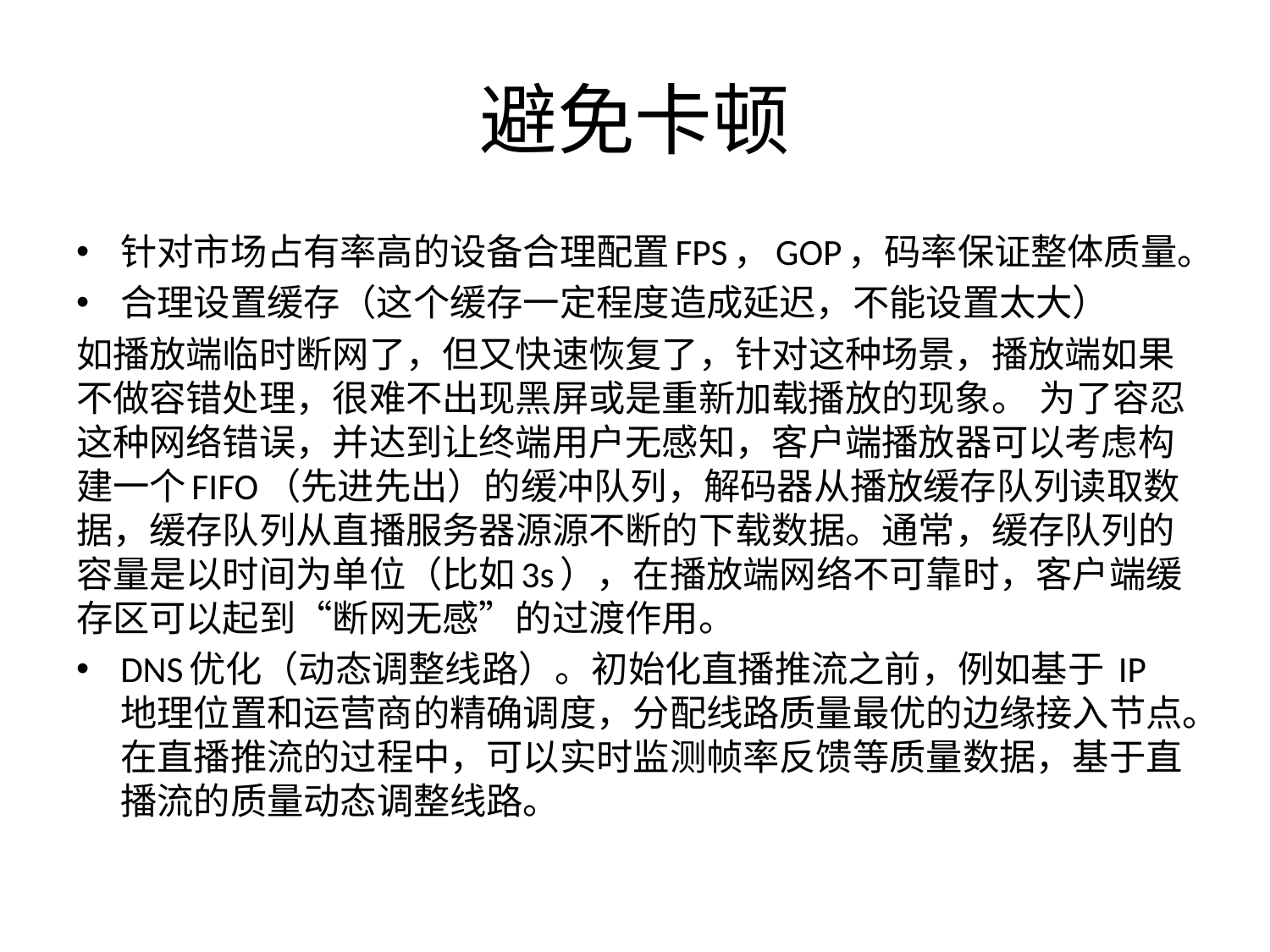

# 避免卡顿
针对市场占有率高的设备合理配置FPS，GOP，码率保证整体质量。
合理设置缓存（这个缓存一定程度造成延迟，不能设置太大）
如播放端临时断网了，但又快速恢复了，针对这种场景，播放端如果不做容错处理，很难不出现黑屏或是重新加载播放的现象。﻿﻿为了容忍这种网络错误，并达到让终端用户无感知，客户端播放器可以考虑构建一个FIFO（先进先出）的缓冲队列，解码器从播放缓存队列读取数据，缓存队列从直播服务器源源不断的下载数据。通常，缓存队列的容量是以时间为单位（比如3s），在播放端网络不可靠时，客户端缓存区可以起到“断网无感”的过渡作用。﻿﻿
DNS优化（动态调整线路）。初始化直播推流之前，例如基于 IP 地理位置和运营商的精确调度，分配线路质量最优的边缘接入节点。在直播推流的过程中，可以实时监测帧率反馈等质量数据，基于直播流的质量动态调整线路。﻿﻿